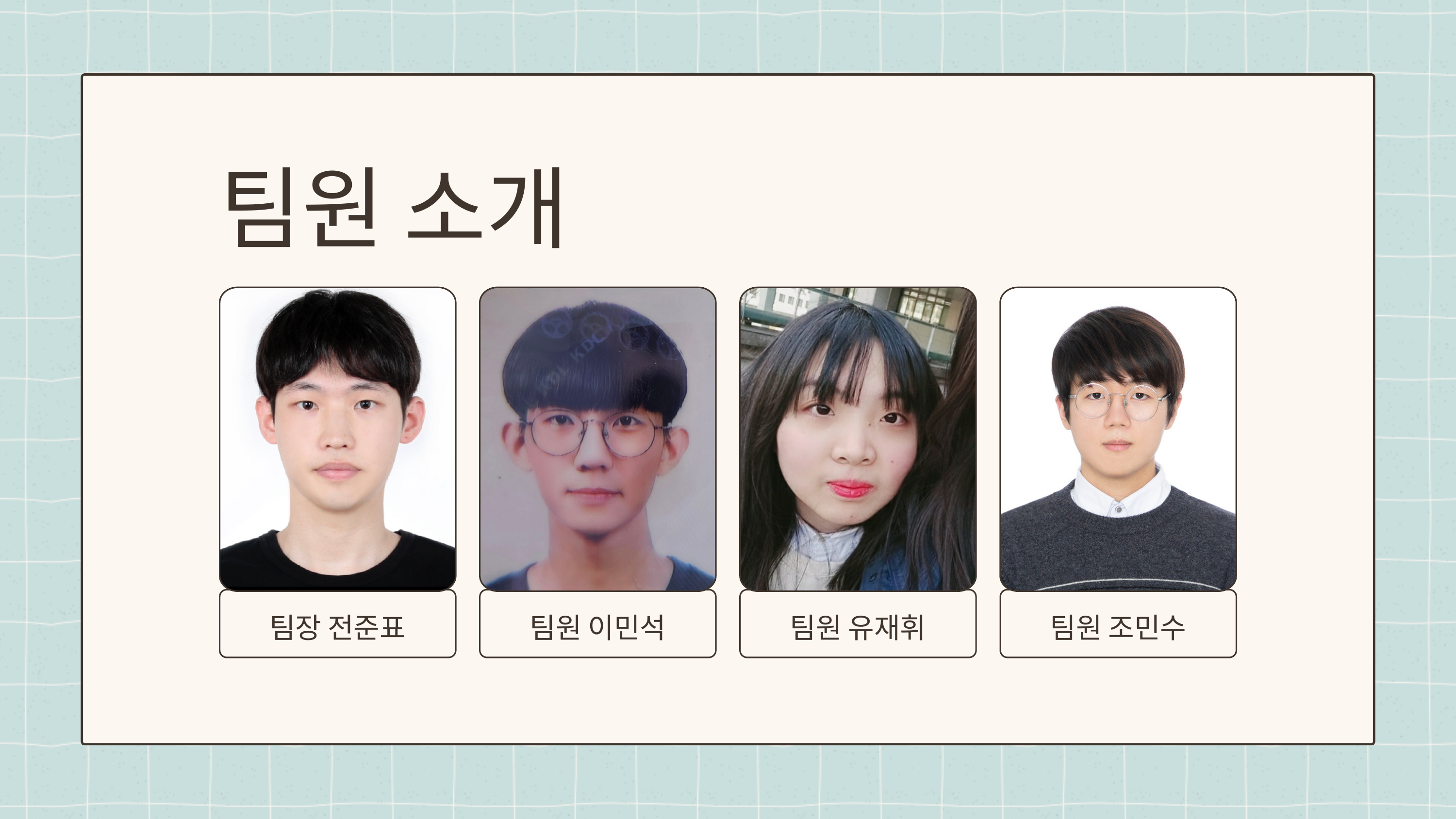

팀원 소개

팀장 전준표
팀원 이민석
팀원 유재휘
팀원 조민수